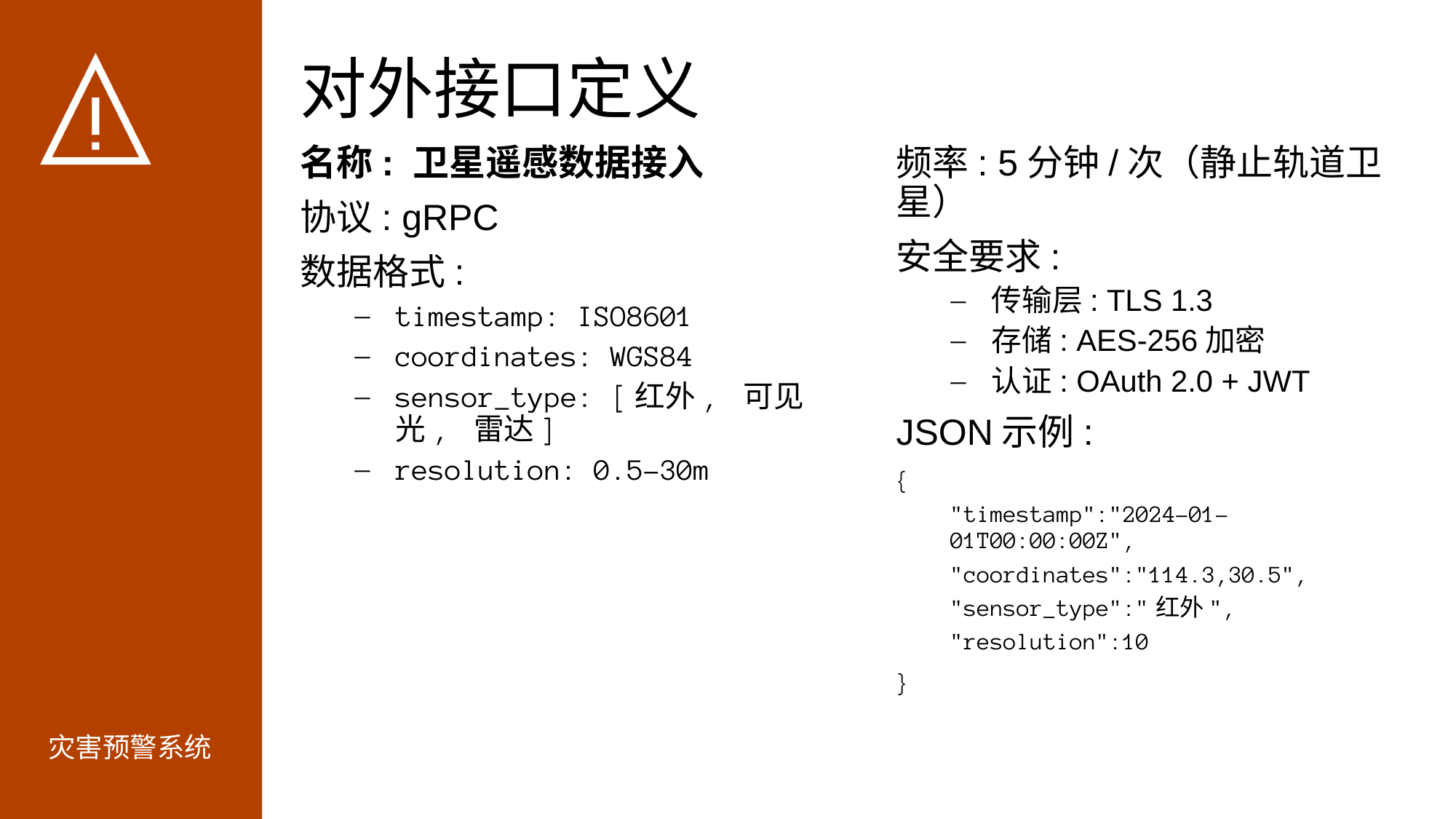

# 对外接口定义
名称: 卫星遥感数据接入
协议: gRPC
数据格式:
timestamp: ISO8601
coordinates: WGS84
sensor_type: [红外, 可见光, 雷达]
resolution: 0.5-30m
频率: 5分钟/次（静止轨道卫星）
安全要求:
传输层: TLS 1.3
存储: AES-256加密
认证: OAuth 2.0 + JWT
JSON示例:
{
"timestamp":"2024-01-01T00:00:00Z",
"coordinates":"114.3,30.5",
"sensor_type":"红外",
"resolution":10
}